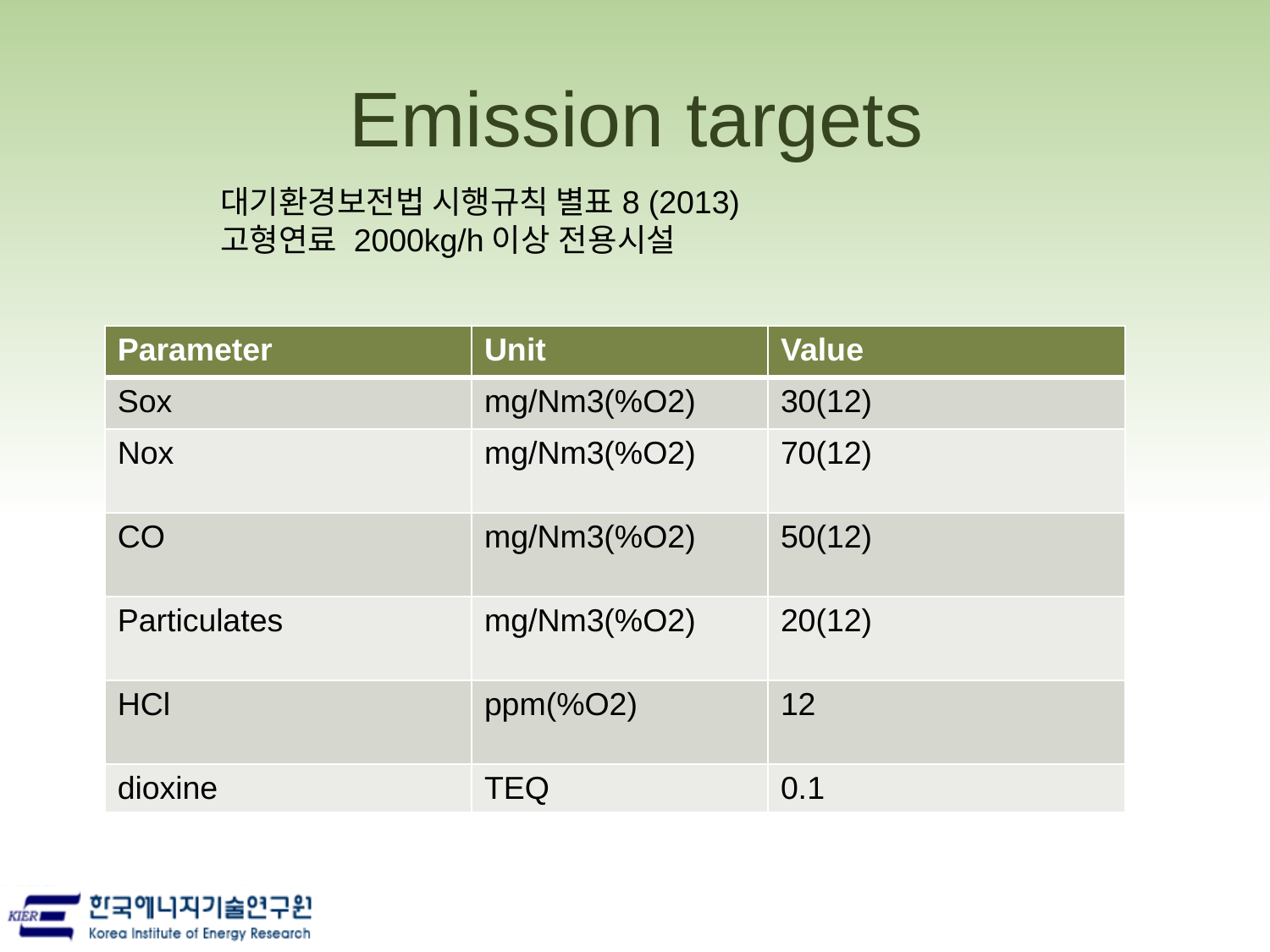

# Emission targets
대기환경보전법 시행규칙 별표8 (2013)
고형연료 2000kg/h이상 전용시설
| Parameter | Unit | Value |
| --- | --- | --- |
| Sox | mg/Nm3(%O2) | 30(12) |
| Nox | mg/Nm3(%O2) | 70(12) |
| CO | mg/Nm3(%O2) | 50(12) |
| Particulates | mg/Nm3(%O2) | 20(12) |
| HCl | ppm(%O2) | 12 |
| dioxine | TEQ | 0.1 |